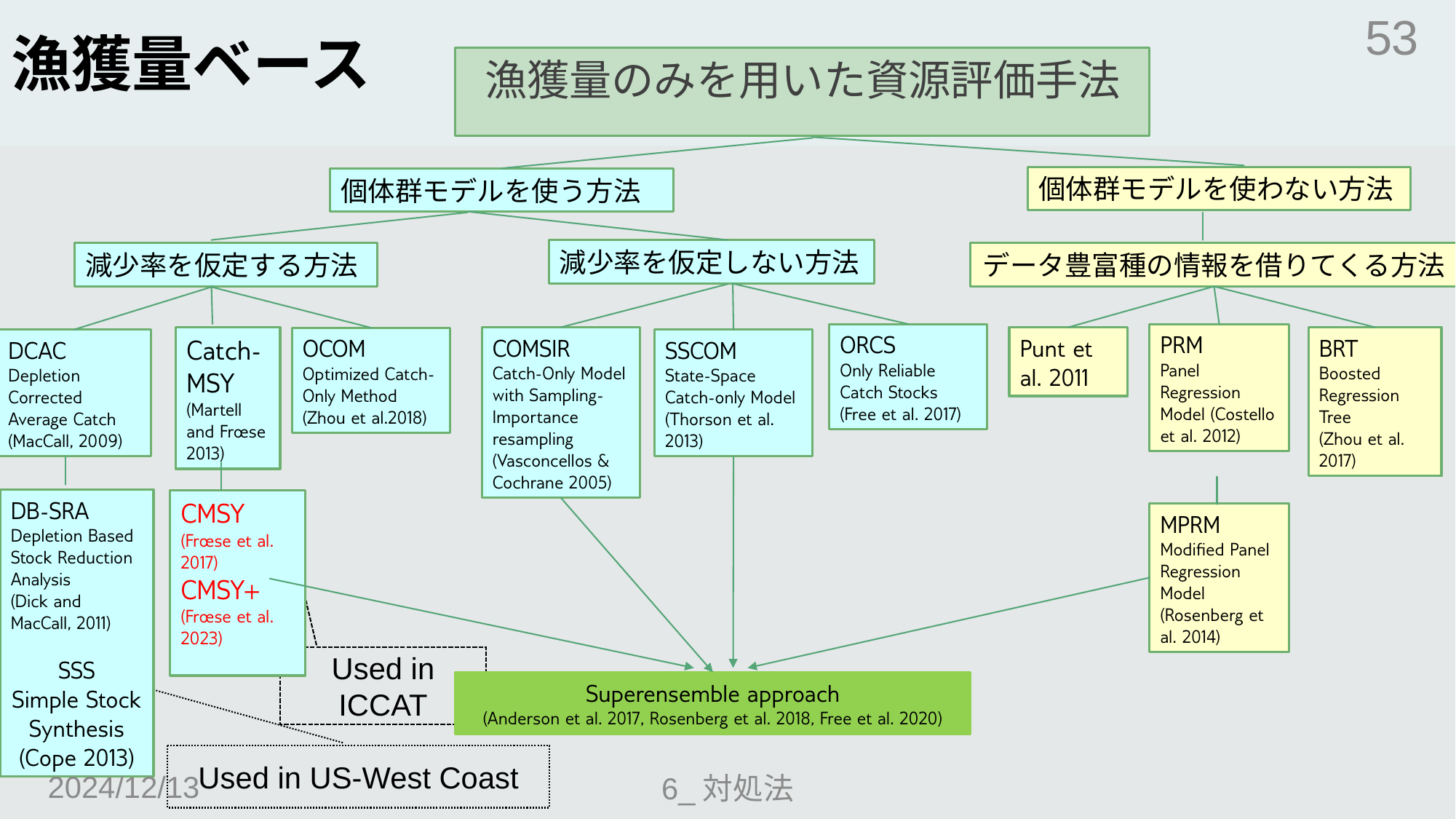

# 漁獲量ベース
53
漁獲量のみを用いた資源評価手法
個体群モデルを使わない方法
個体群モデルを使う方法
減少率を仮定しない方法
減少率を仮定する方法
データ豊富種の情報を借りてくる方法
ORCS
Only Reliable Catch Stocks (Free et al. 2017)
PRM
Panel Regression Model (Costello et al. 2012)
Catch-MSY
(Martell and Froese 2013)
COMSIR
Catch-Only Model with Sampling-Importance resampling (Vasconcellos & Cochrane 2005)
Punt et al. 2011
BRT
Boosted Regression Tree       (Zhou et al. 2017)
OCOM
Optimized Catch-Only Method   (Zhou et al.2018)
DCAC
Depletion Corrected Average Catch (MacCall, 2009)
SSCOM
State-Space Catch-only Model (Thorson et al. 2013)
DB-SRA
Depletion Based Stock Reduction Analysis       (Dick and MacCall, 2011)

SSS
Simple Stock Synthesis
(Cope 2013)
CMSY
(Froese et al. 2017)
CMSY+
(Froese et al. 2023)

MPRM
Modified Panel Regression Model (Rosenberg et al. 2014)
Used in ICCAT
Superensemble approach
(Anderson et al. 2017, Rosenberg et al. 2018, Free et al. 2020)
Used in US-West Coast
2024/12/13
6_対処法